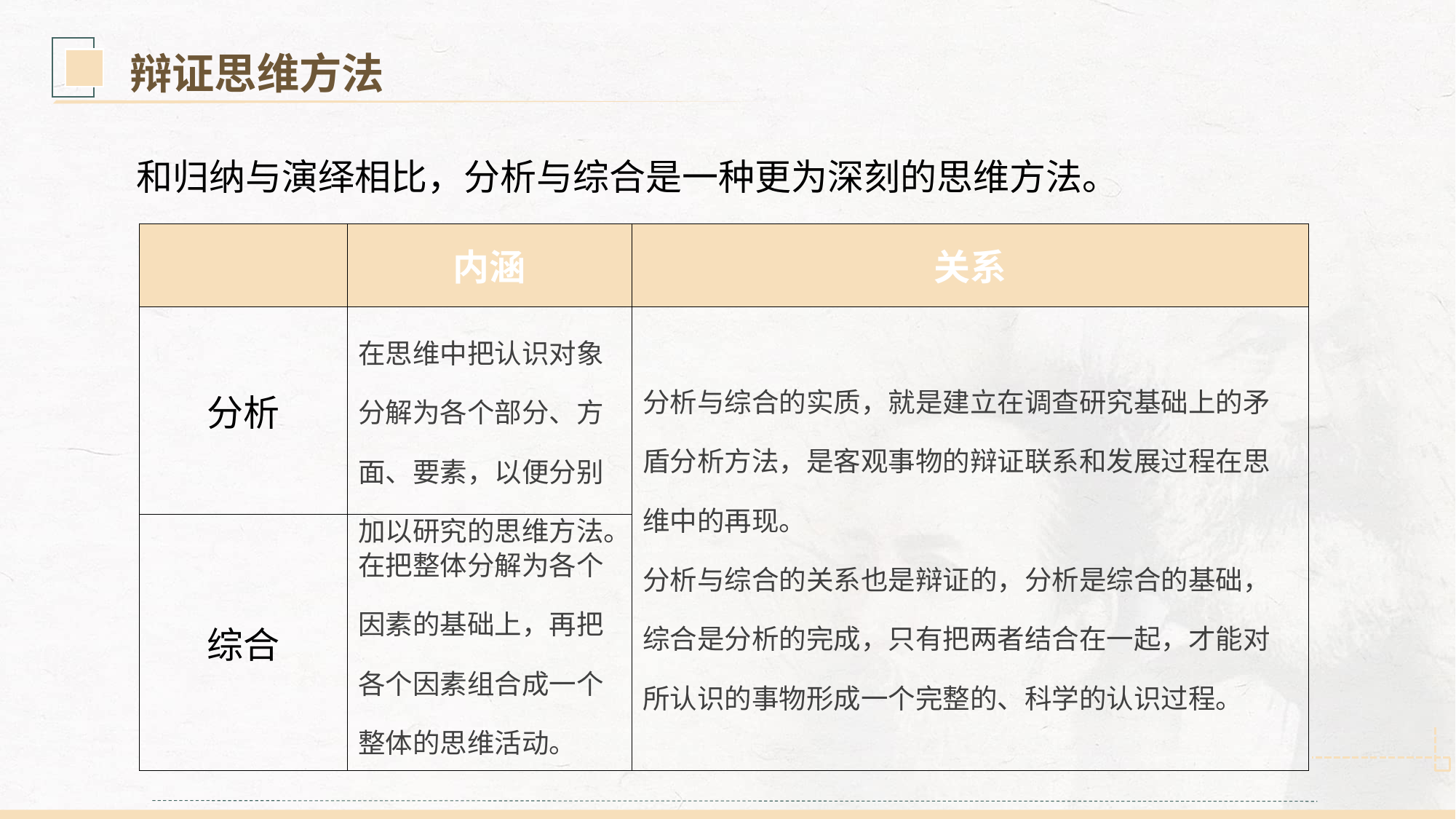

辩证思维方法

和归纳与演绎相比，分析与综合是一种更为深刻的思维方法。
|  | 内涵 | 关系 |
| --- | --- | --- |
| 分析 | 在思维中把认识对象分解为各个部分、方面、要素，以便分别加以研究的思维方法。 | 分析与综合的实质，就是建立在调查研究基础上的矛盾分析方法，是客观事物的辩证联系和发展过程在思维中的再现。 分析与综合的关系也是辩证的，分析是综合的基础，综合是分析的完成，只有把两者结合在一起，才能对所认识的事物形成一个完整的、科学的认识过程。 |
| 综合 | 在把整体分解为各个因素的基础上，再把各个因素组合成一个整体的思维活动。 |  |